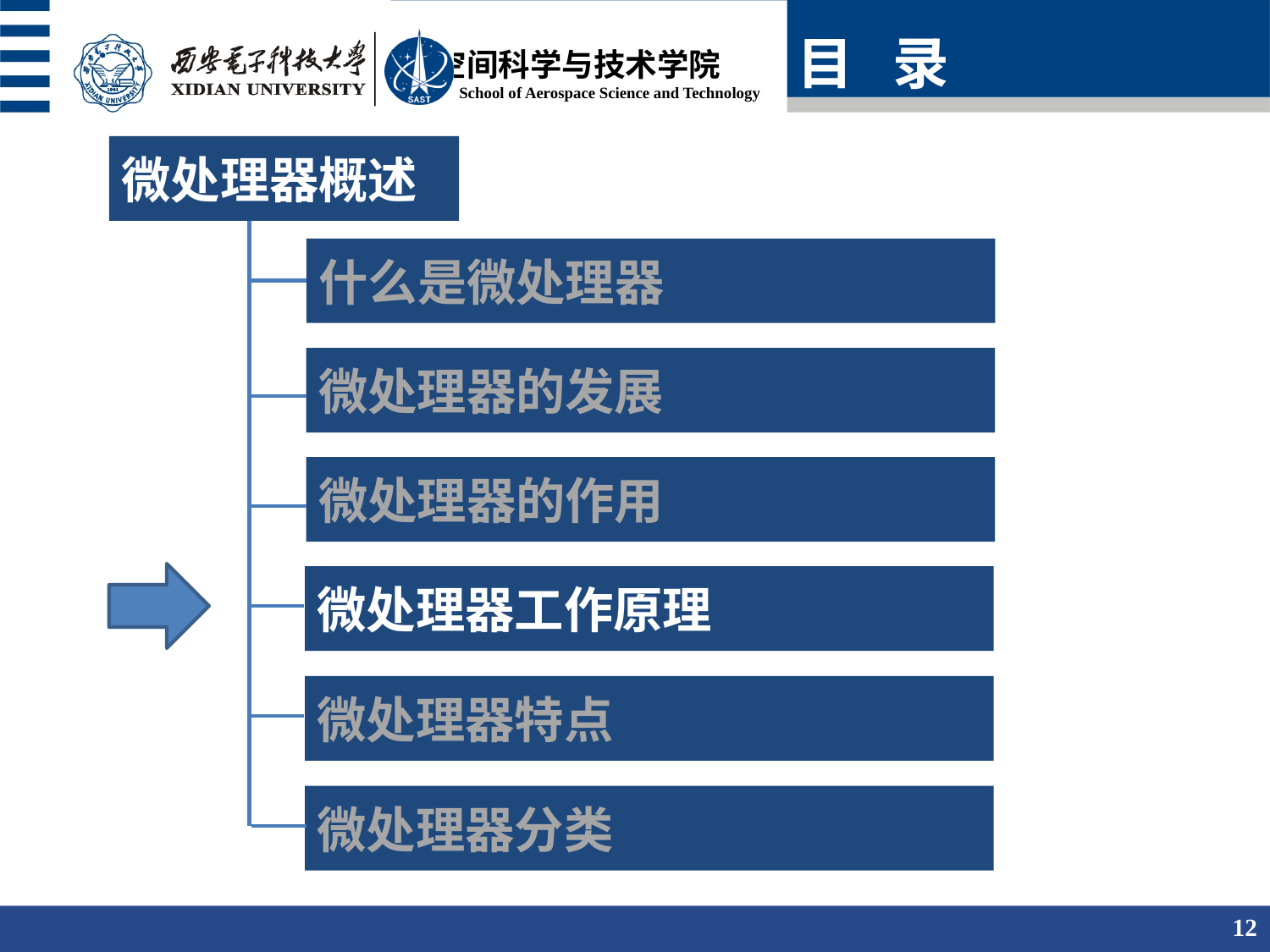

目   录
微处理器概述
什么是微处理器
微处理器的发展
微处理器的作用

微处理器工作原理
微处理器特点
微处理器分类